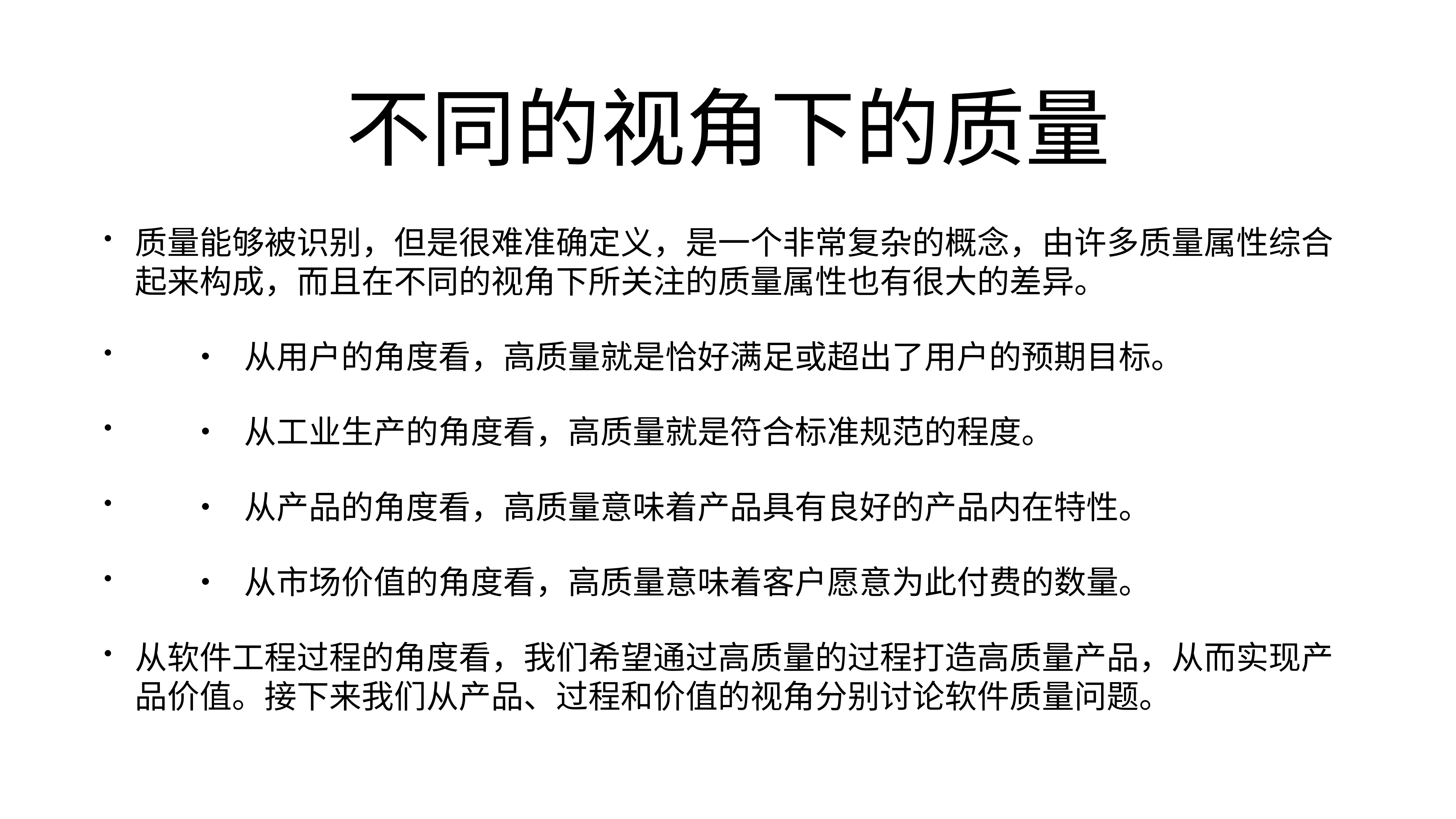

# 不同的视角下的质量
质量能够被识别，但是很难准确定义，是一个非常复杂的概念，由许多质量属性综合起来构成，而且在不同的视角下所关注的质量属性也有很大的差异。
	•	从用户的角度看，高质量就是恰好满足或超出了用户的预期目标。
	•	从工业生产的角度看，高质量就是符合标准规范的程度。
	•	从产品的角度看，高质量意味着产品具有良好的产品内在特性。
	•	从市场价值的角度看，高质量意味着客户愿意为此付费的数量。
从软件工程过程的角度看，我们希望通过高质量的过程打造高质量产品，从而实现产品价值。接下来我们从产品、过程和价值的视角分别讨论软件质量问题。